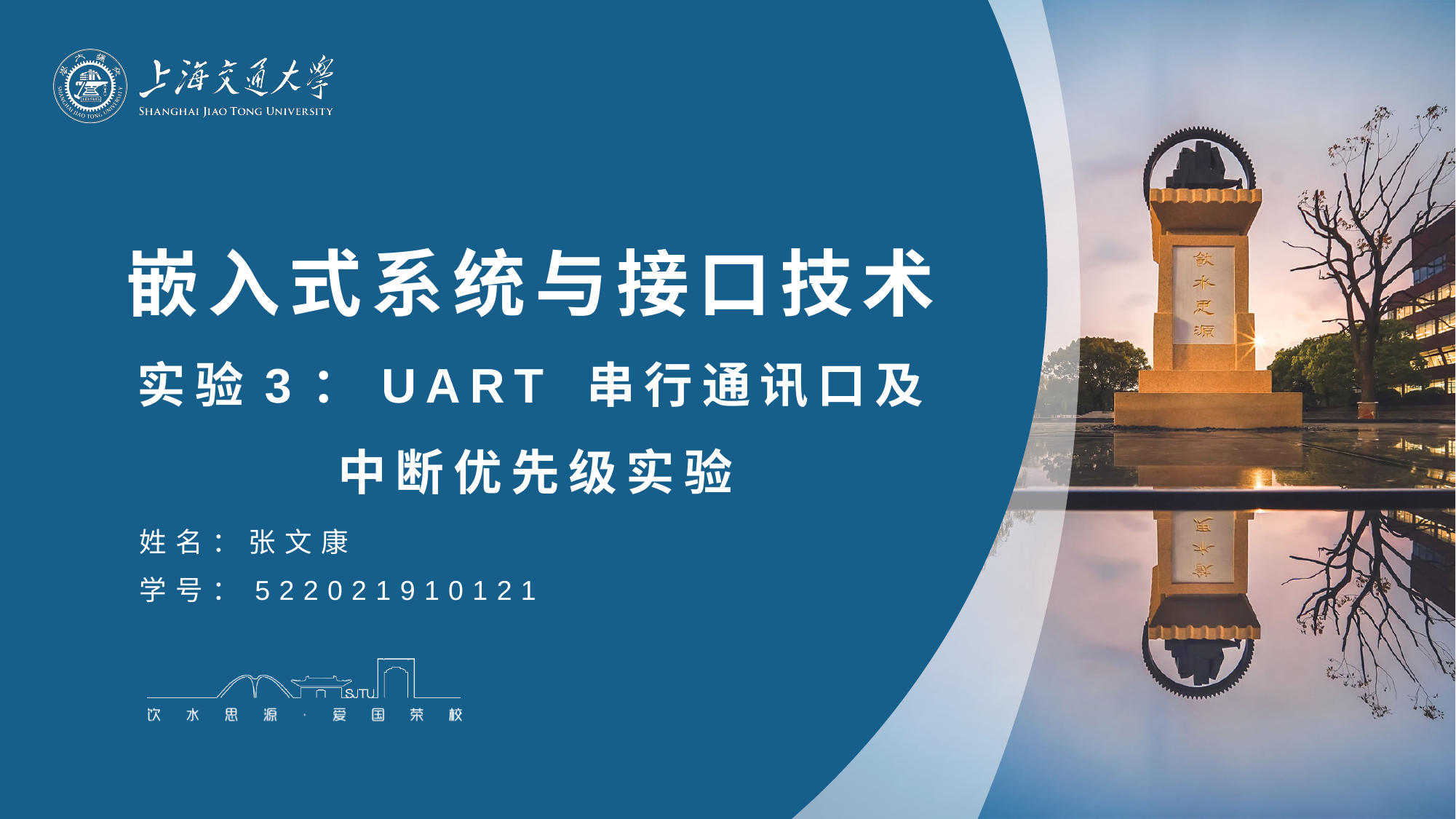

# 嵌入式系统与接口技术 实验3：UART 串行通讯口及 中断优先级实验
姓名：张文康
学号：522021910121